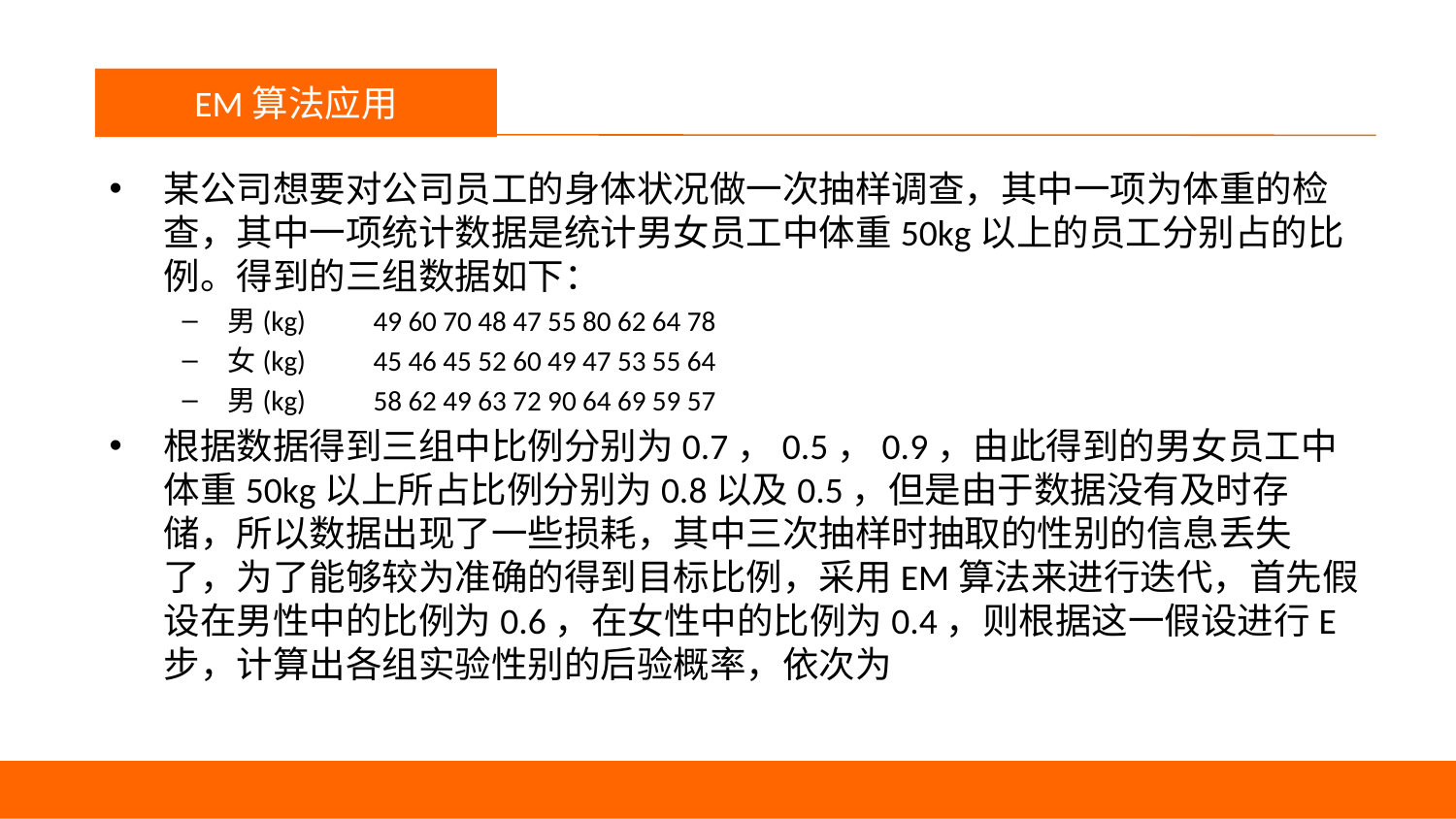

议程
EM算法应用

某公司想要对公司员工的身体状况做一次抽样调查，其中一项为体重的检查，其中一项统计数据是统计男女员工中体重50kg以上的员工分别占的比例。得到的三组数据如下：
男(kg)	49 60 70 48 47 55 80 62 64 78
女(kg)	45 46 45 52 60 49 47 53 55 64
男(kg)	58 62 49 63 72 90 64 69 59 57
根据数据得到三组中比例分别为0.7，0.5，0.9，由此得到的男女员工中体重50kg以上所占比例分别为0.8以及0.5，但是由于数据没有及时存储，所以数据出现了一些损耗，其中三次抽样时抽取的性别的信息丢失了，为了能够较为准确的得到目标比例，采用EM算法来进行迭代，首先假设在男性中的比例为0.6，在女性中的比例为0.4，则根据这一假设进行E步，计算出各组实验性别的后验概率，依次为